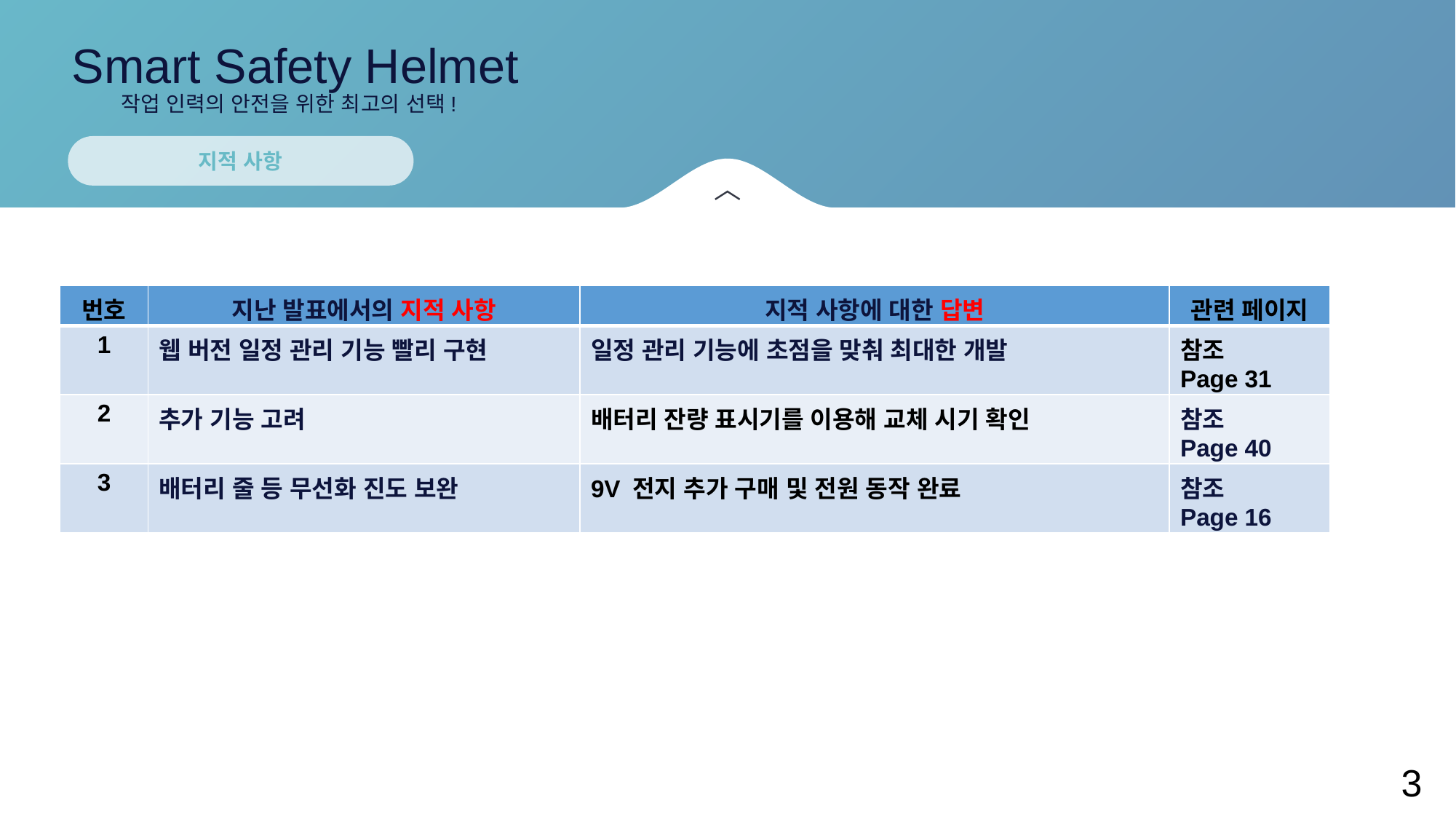

Smart Safety Helmet
작업 인력의 안전을 위한 최고의 선택!
지적 사항

〉
| 번호 | 지난 발표에서의 지적 사항 | 지적 사항에 대한 답변 | 관련 페이지 |
| --- | --- | --- | --- |
| 1 | 웹 버전 일정 관리 기능 빨리 구현 | 일정 관리 기능에 초점을 맞춰 최대한 개발 | 참조 Page 31 |
| 2 | 추가 기능 고려 | 배터리 잔량 표시기를 이용해 교체 시기 확인 | 참조 Page 40 |
| 3 | 배터리 줄 등 무선화 진도 보완 | 9V 전지 추가 구매 및 전원 동작 완료 | 참조 Page 16 |

 3